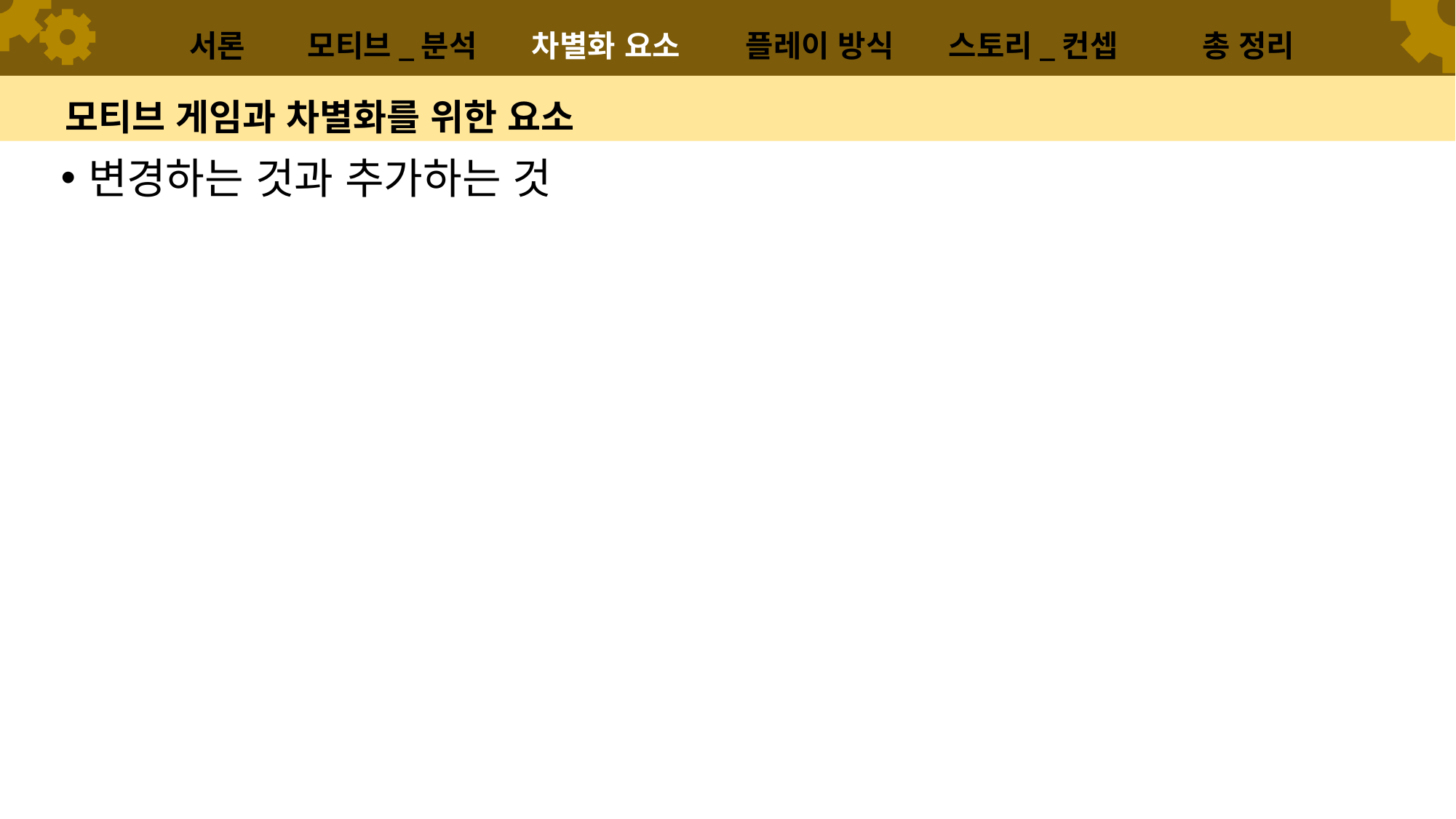

서론
모티브_분석
차별화 요소
플레이 방식
스토리_컨셉
총 정리
# 모티브 게임과 차별화를 위한 요소
변경하는 것과 추가하는 것